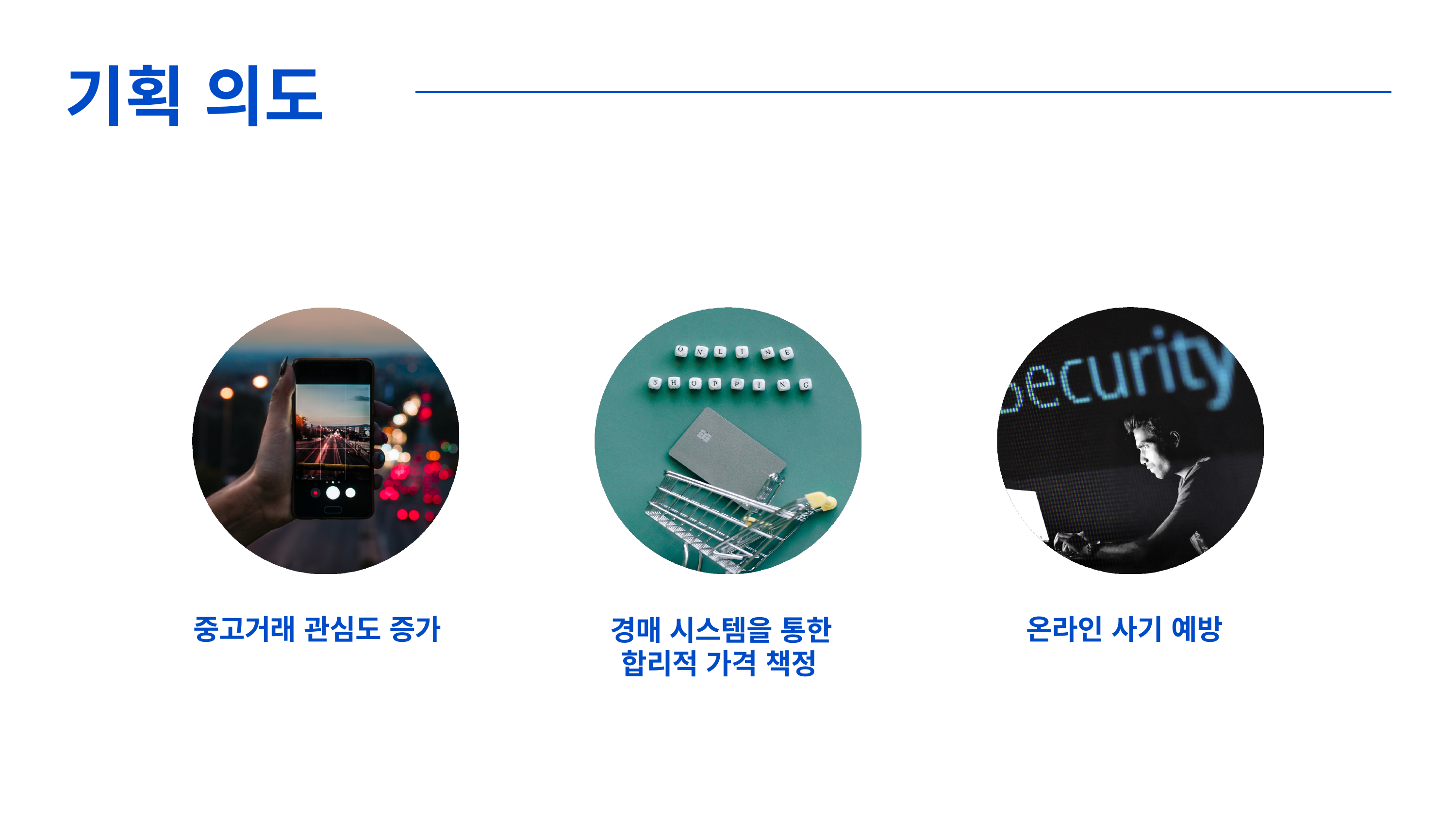

# 기획 의도

중고거래 관심도 증가
경매 시스템을 통한  합리적 가격 책정
온라인 사기 예방